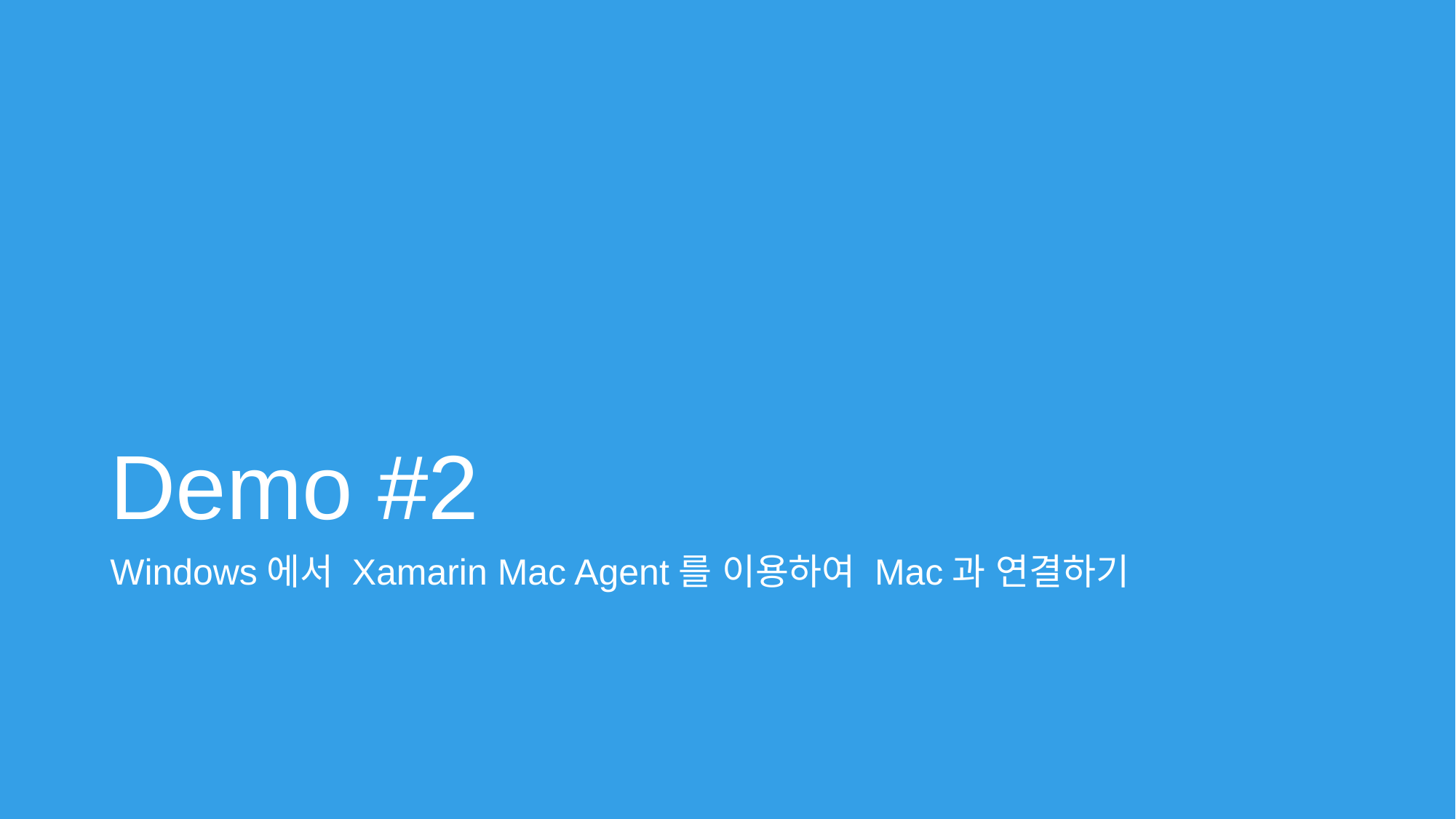

# Demo #2
Windows에서 Xamarin Mac Agent를 이용하여 Mac과 연결하기